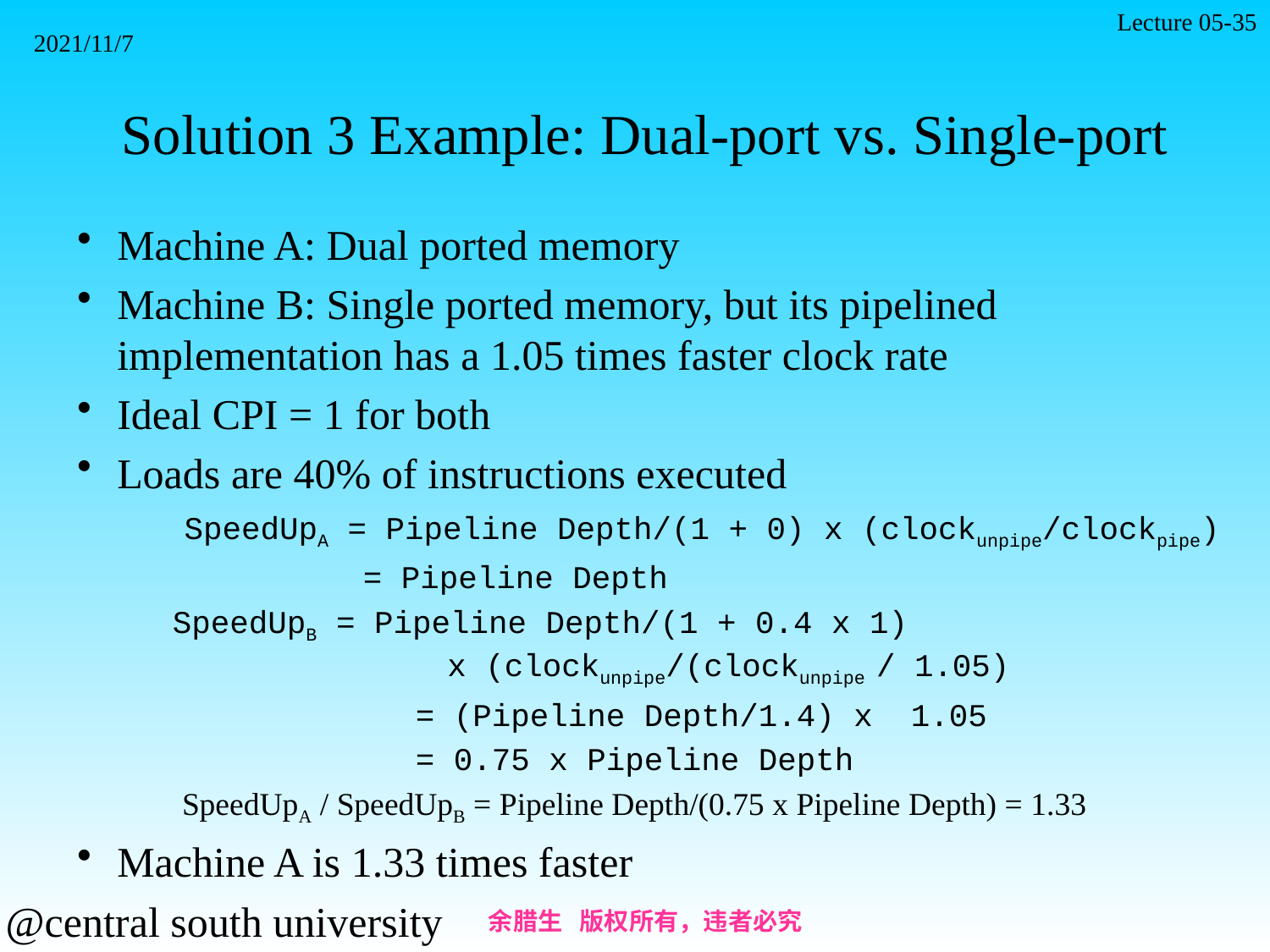

Lecture 05-35
2021/11/7
# Solution 3 Example: Dual-port vs. Single-port
Machine A: Dual ported memory
Machine B: Single ported memory, but its pipelined implementation has a 1.05 times faster clock rate
Ideal CPI = 1 for both
Loads are 40% of instructions executed
            SpeedUpA = Pipeline Depth/(1 + 0) x (clockunpipe/clockpipe)
               = Pipeline Depth
     SpeedUpB = Pipeline Depth/(1 + 0.4 x 1)
		    x (clockunpipe/(clockunpipe / 1.05)
 		         = (Pipeline Depth/1.4) x  1.05
 		         = 0.75 x Pipeline Depth
             SpeedUpA / SpeedUpB = Pipeline Depth/(0.75 x Pipeline Depth) = 1.33
Machine A is 1.33 times faster
余腊生   版权所有，违者必究